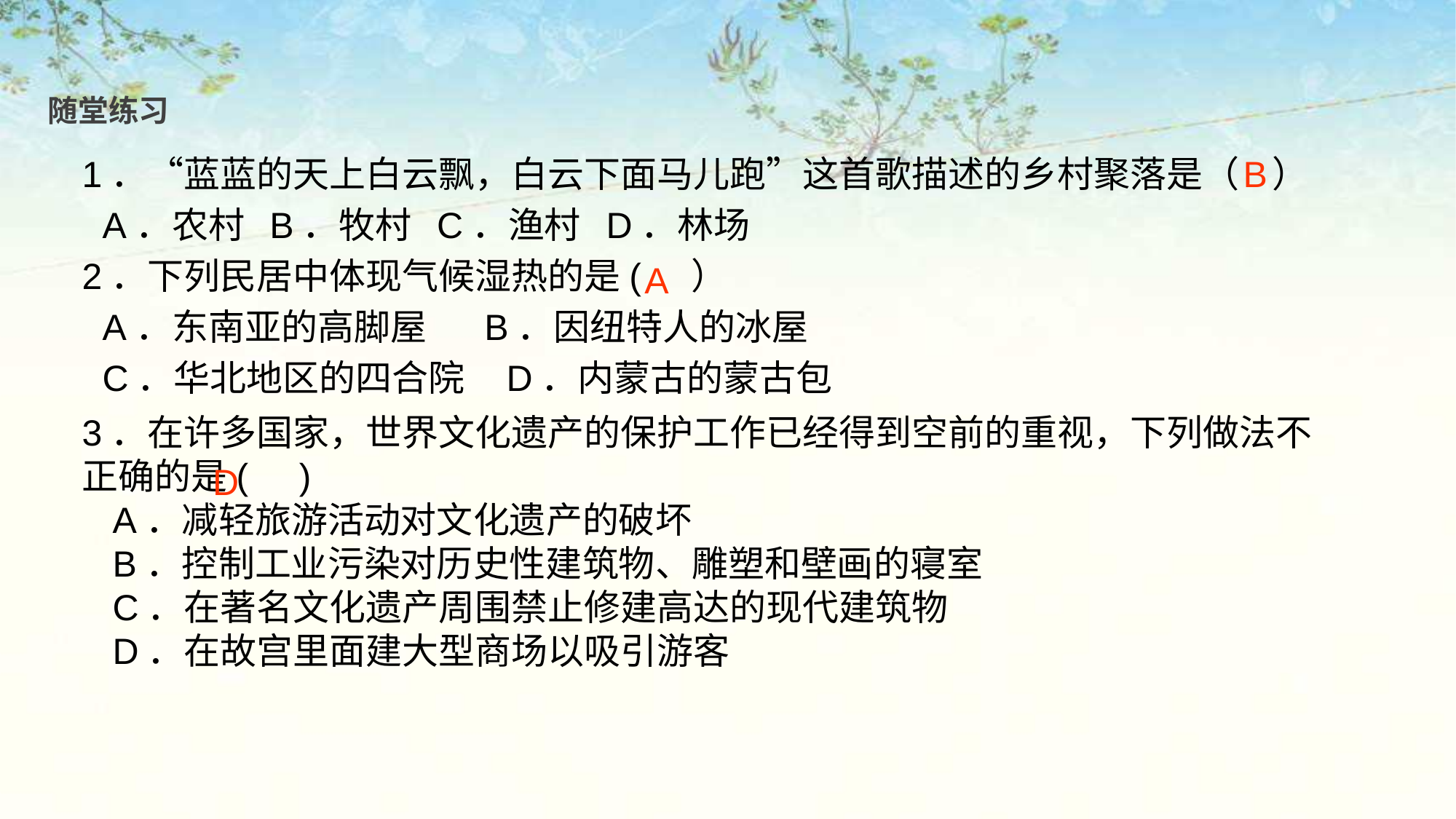

随堂练习
B
1．“蓝蓝的天上白云飘，白云下面马儿跑”这首歌描述的乡村聚落是（    ）
  A．农村  B．牧村  C．渔村  D．林场
2．下列民居中体现气候湿热的是(    ）
  A．东南亚的高脚屋      B．因纽特人的冰屋
  C．华北地区的四合院    D．内蒙古的蒙古包
A

3．在许多国家，世界文化遗产的保护工作已经得到空前的重视，下列做法不正确的是(     )
   A．减轻旅游活动对文化遗产的破坏
   B．控制工业污染对历史性建筑物、雕塑和壁画的寝室
   C．在著名文化遗产周围禁止修建高达的现代建筑物
   D．在故宫里面建大型商场以吸引游客
D